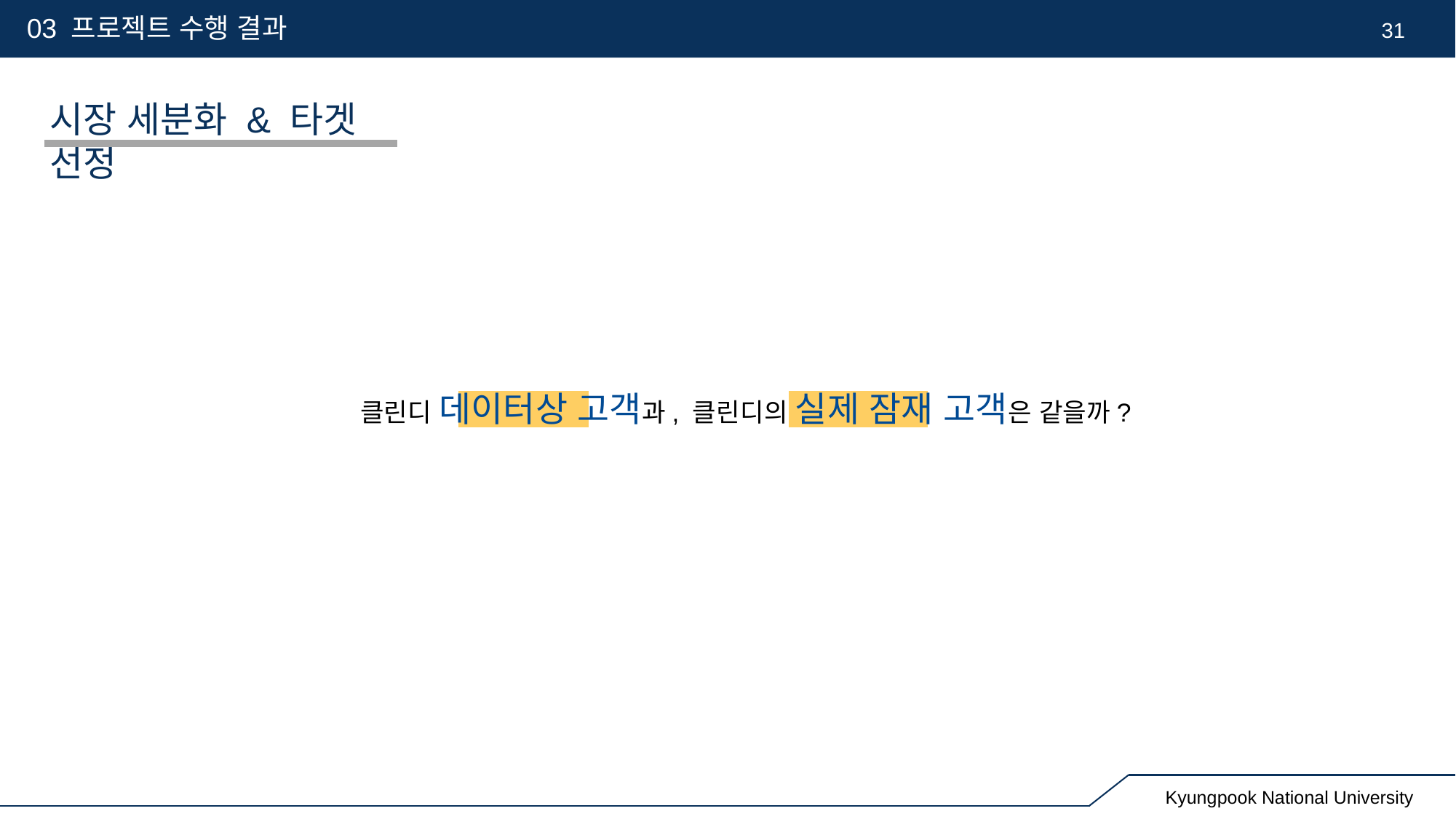

03 프로젝트 수행 결과
31
시장 세분화 & 타겟 선정
클린디 데이터상 고객과, 클린디의 실제 잠재 고객은 같을까?

Kyungpook National University